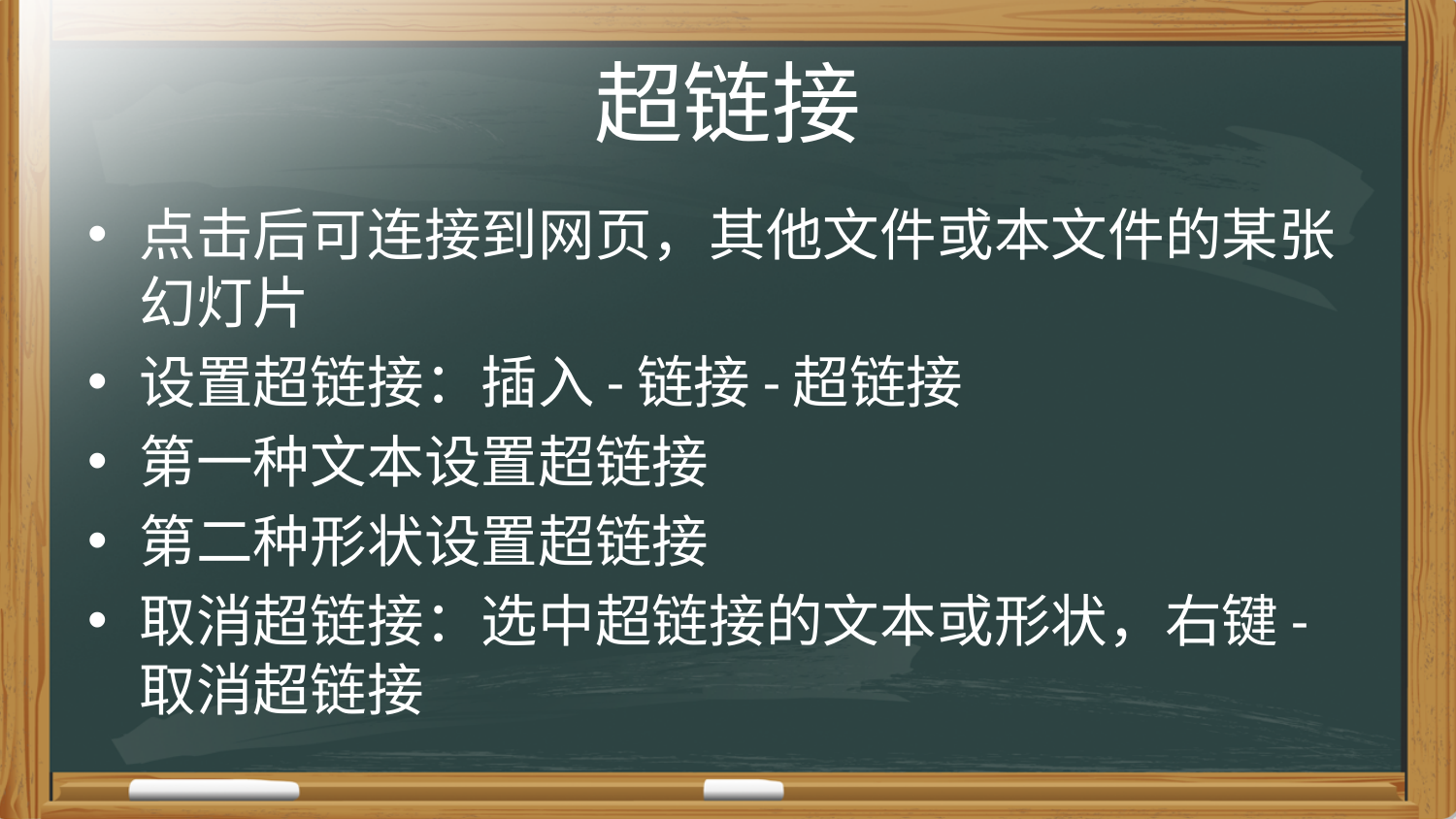

# 超链接
点击后可连接到网页，其他文件或本文件的某张幻灯片
设置超链接：插入-链接-超链接
第一种文本设置超链接
第二种形状设置超链接
取消超链接：选中超链接的文本或形状，右键-取消超链接